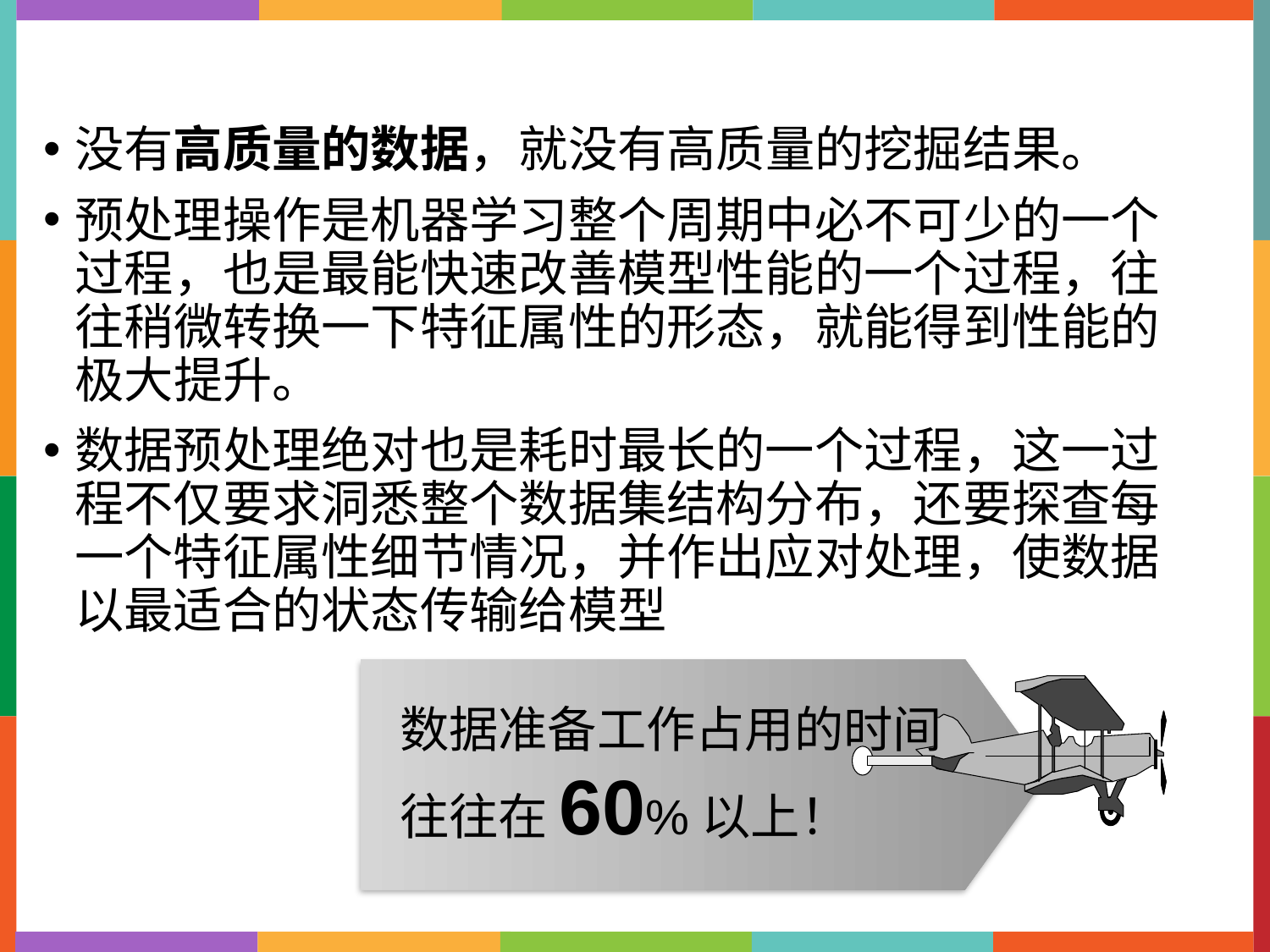

没有高质量的数据，就没有高质量的挖掘结果。
预处理操作是机器学习整个周期中必不可少的一个过程，也是最能快速改善模型性能的一个过程，往往稍微转换一下特征属性的形态，就能得到性能的极大提升。
数据预处理绝对也是耗时最长的一个过程，这一过程不仅要求洞悉整个数据集结构分布，还要探查每一个特征属性细节情况，并作出应对处理，使数据以最适合的状态传输给模型

数据准备工作占用的时间往往在60%以上！